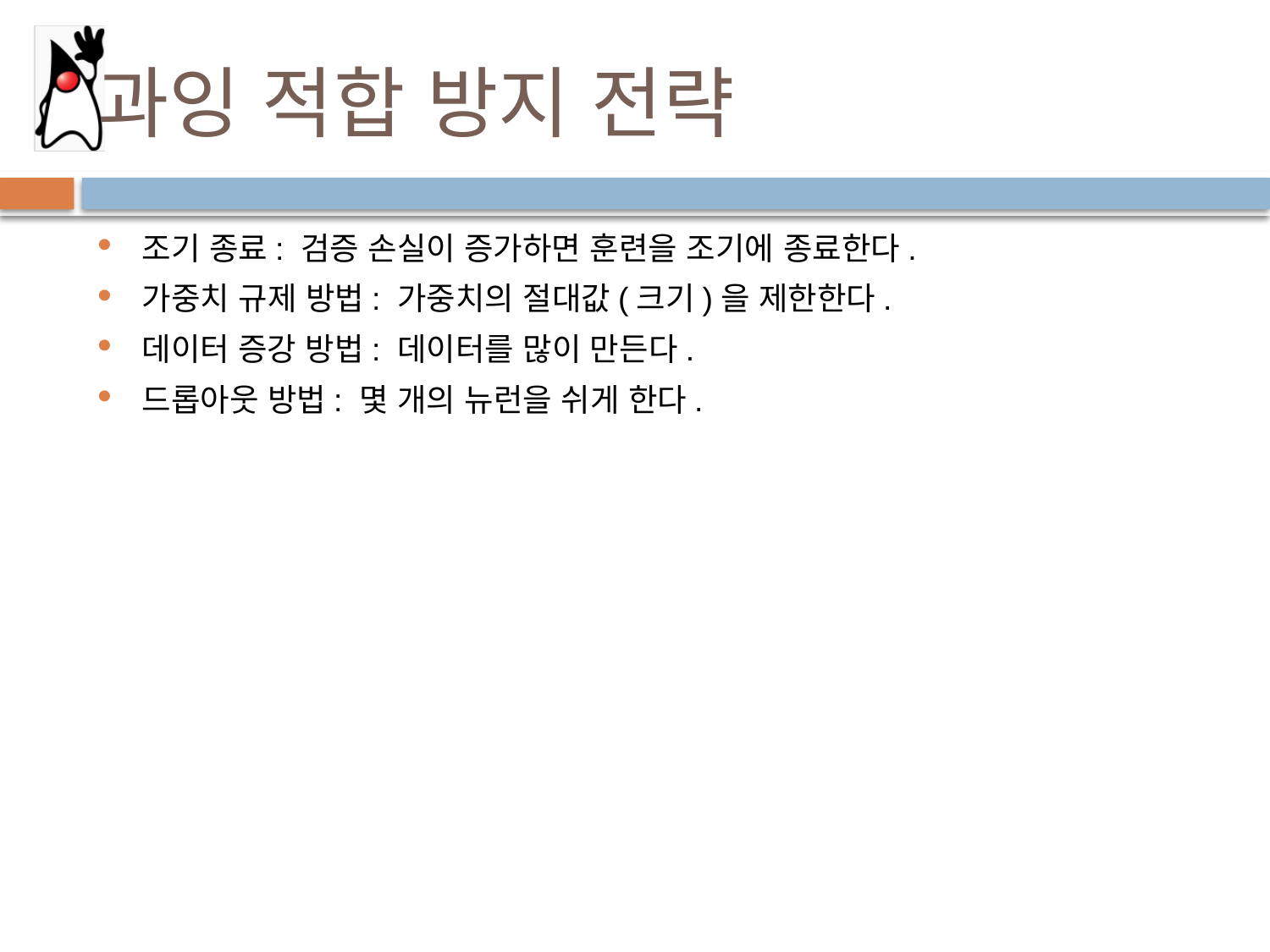

# 과잉 적합 방지 전략
조기 종료: 검증 손실이 증가하면 훈련을 조기에 종료한다.
가중치 규제 방법: 가중치의 절대값(크기)을 제한한다.
데이터 증강 방법: 데이터를 많이 만든다.
드롭아웃 방법: 몇 개의 뉴런을 쉬게 한다.